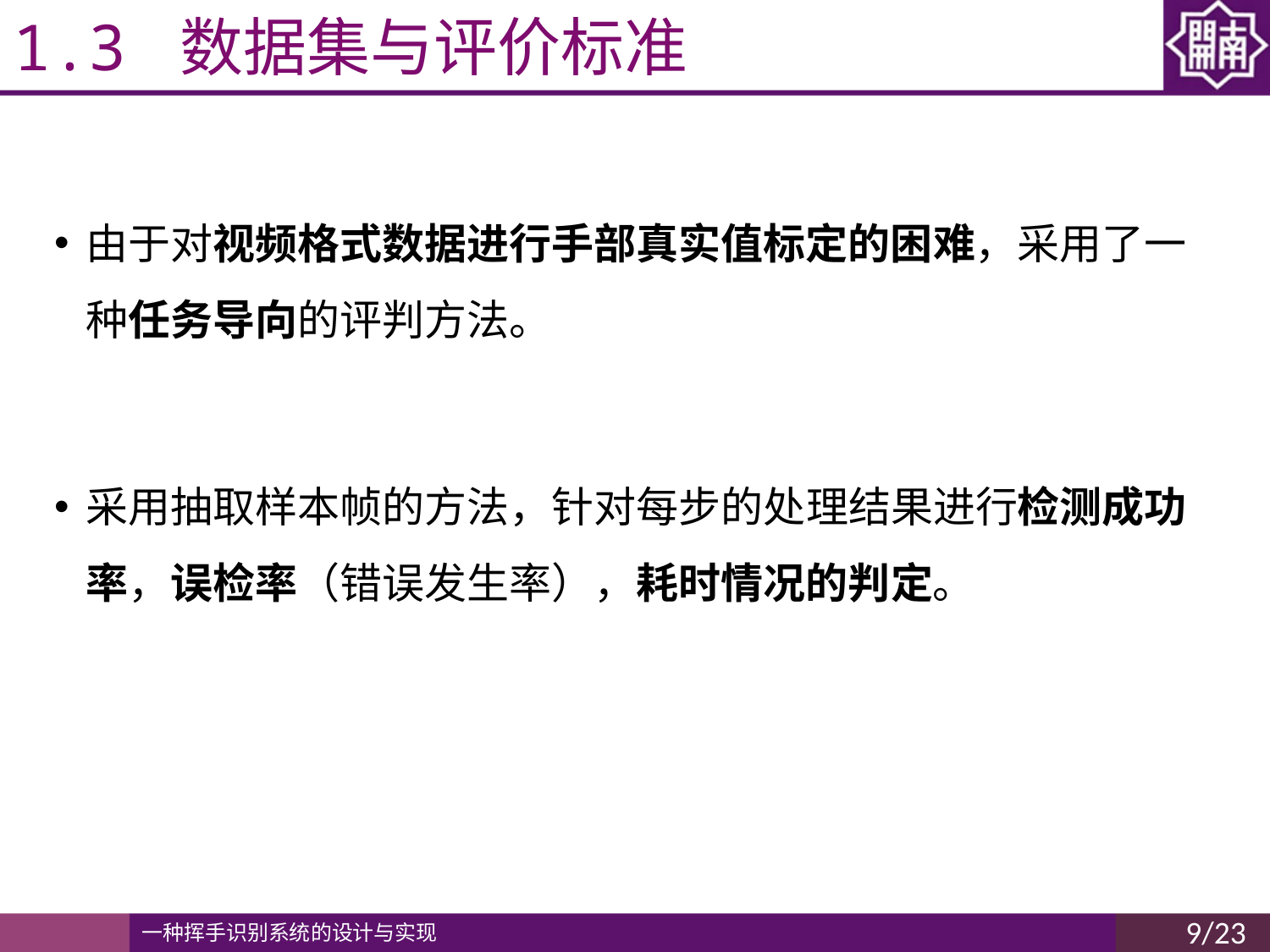

# 1.3 数据集与评价标准
由于对视频格式数据进行手部真实值标定的困难，采用了一种任务导向的评判方法。

采用抽取样本帧的方法，针对每步的处理结果进行检测成功率，误检率（错误发生率），耗时情况的判定。

9/23
一种挥手识别系统的设计与实现